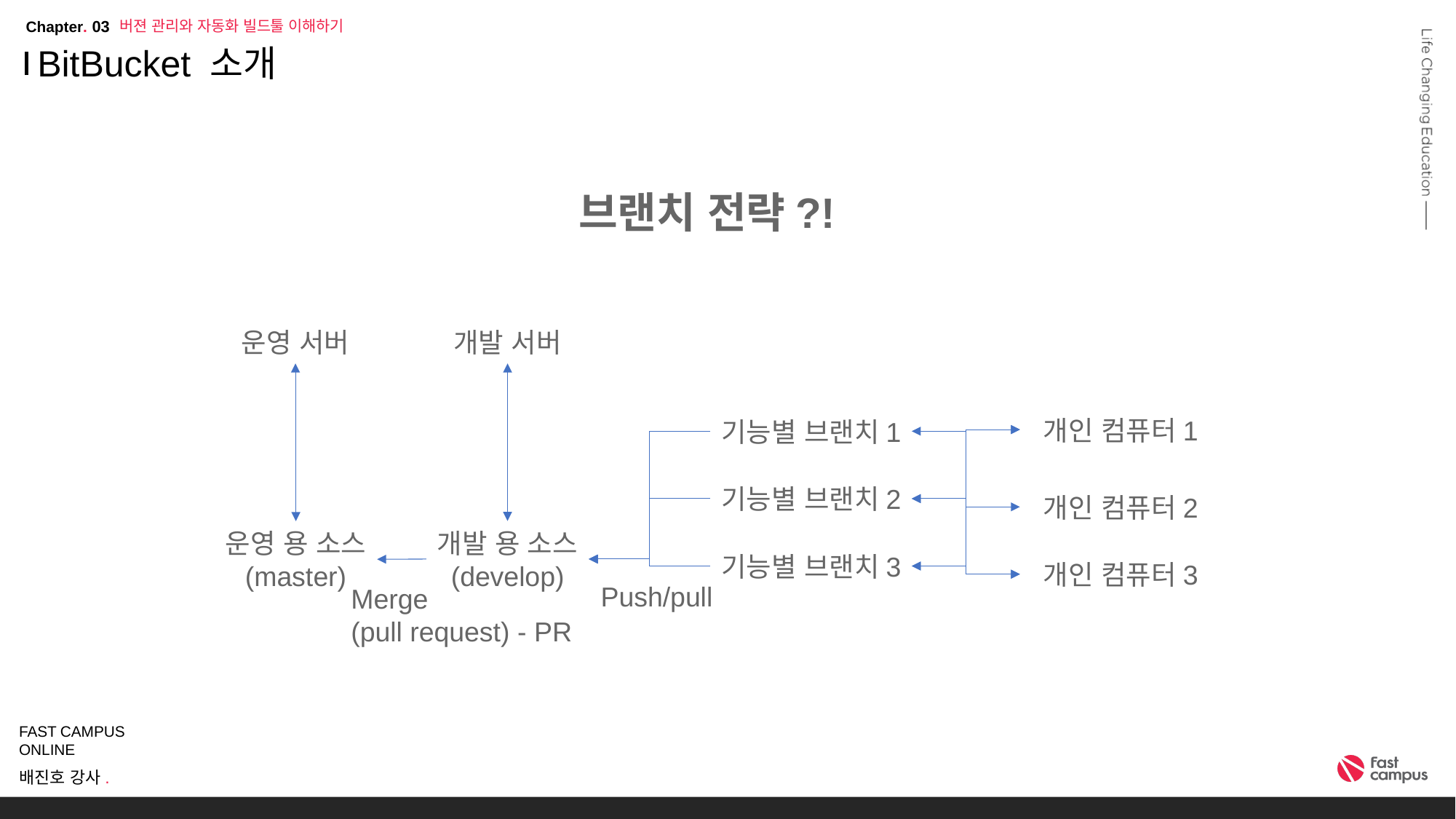

버젼 관리와 자동화 빌드툴 이해하기
03
# BitBucket 소개
브랜치 전략?!
운영 서버
개발 서버
 개인 컴퓨터1
기능별 브랜치1
기능별 브랜치2
 개인 컴퓨터2
개발 용 소스
(develop)
운영 용 소스
(master)
기능별 브랜치3
 개인 컴퓨터3
Push/pull
Merge
(pull request) - PR